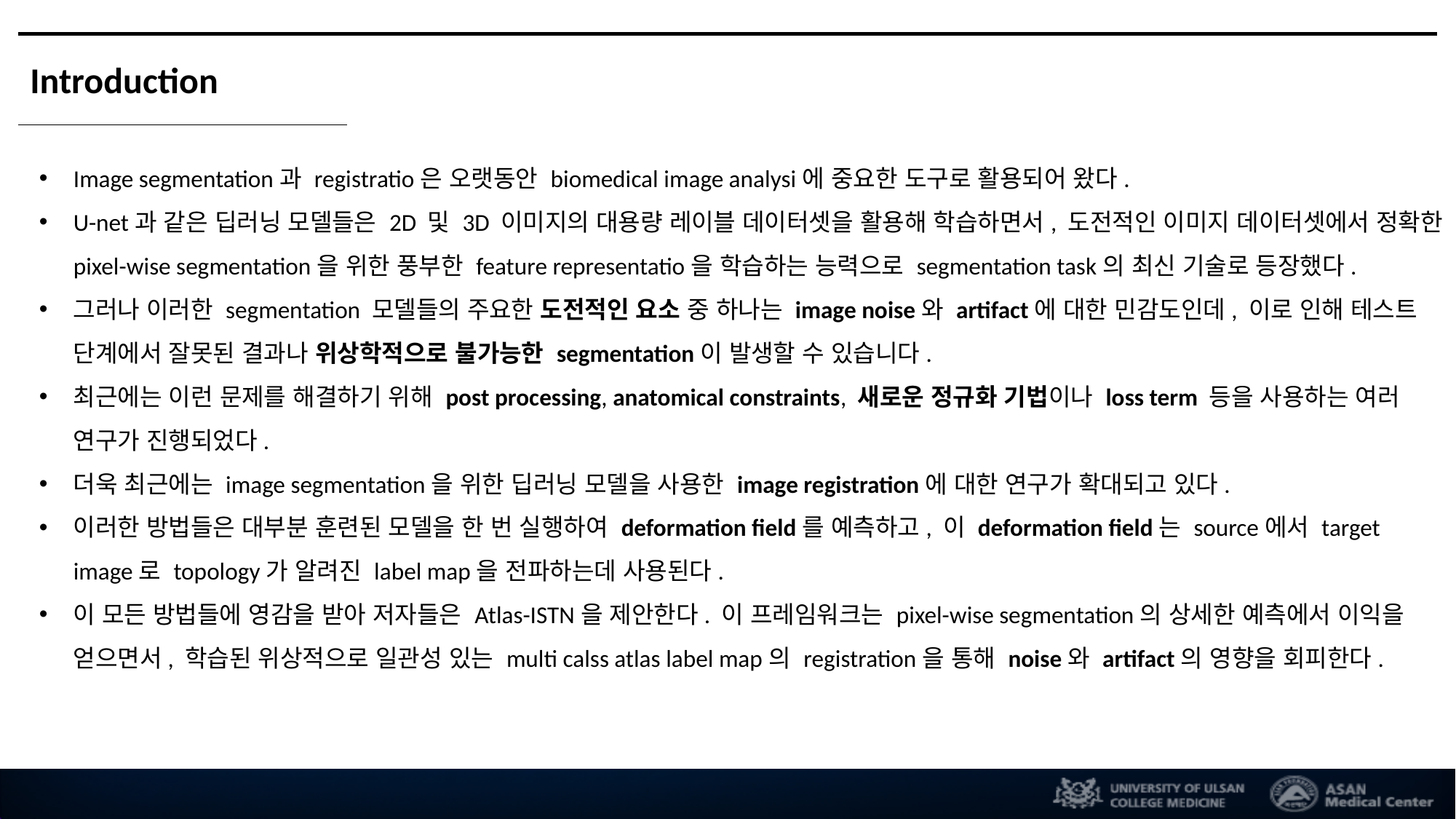

Introduction
Image segmentation과 registratio은 오랫동안 biomedical image analysi에 중요한 도구로 활용되어 왔다.
U-net과 같은 딥러닝 모델들은 2D 및 3D 이미지의 대용량 레이블 데이터셋을 활용해 학습하면서, 도전적인 이미지 데이터셋에서 정확한 pixel-wise segmentation을 위한 풍부한 feature representatio을 학습하는 능력으로 segmentation task의 최신 기술로 등장했다.
그러나 이러한 segmentation 모델들의 주요한 도전적인 요소 중 하나는 image noise와 artifact에 대한 민감도인데, 이로 인해 테스트 단계에서 잘못된 결과나 위상학적으로 불가능한 segmentation이 발생할 수 있습니다.
최근에는 이런 문제를 해결하기 위해 post processing, anatomical constraints, 새로운 정규화 기법이나 loss term 등을 사용하는 여러 연구가 진행되었다.
더욱 최근에는 image segmentation을 위한 딥러닝 모델을 사용한 image registration에 대한 연구가 확대되고 있다.
이러한 방법들은 대부분 훈련된 모델을 한 번 실행하여 deformation field를 예측하고, 이 deformation field는 source에서 target image로 topology가 알려진 label map을 전파하는데 사용된다.
이 모든 방법들에 영감을 받아 저자들은 Atlas-ISTN을 제안한다. 이 프레임워크는 pixel-wise segmentation의 상세한 예측에서 이익을 얻으면서, 학습된 위상적으로 일관성 있는 multi calss atlas label map의 registration을 통해 noise와 artifact의 영향을 회피한다.